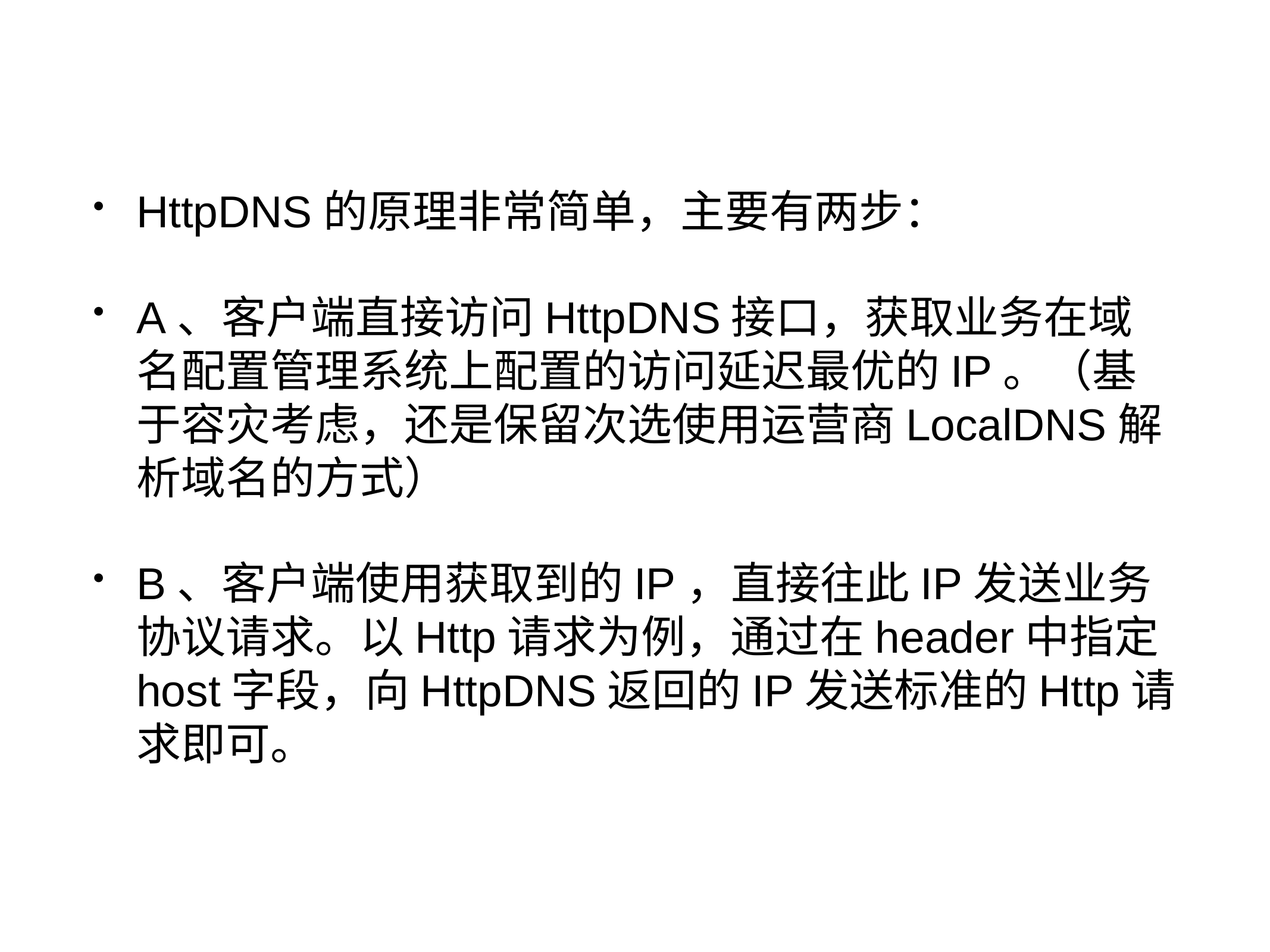

HttpDNS的原理非常简单，主要有两步：
A、客户端直接访问HttpDNS接口，获取业务在域名配置管理系统上配置的访问延迟最优的IP。（基于容灾考虑，还是保留次选使用运营商LocalDNS解析域名的方式）
B、客户端使用获取到的IP，直接往此IP发送业务协议请求。以Http请求为例，通过在header中指定host字段，向HttpDNS返回的IP发送标准的Http请求即可。